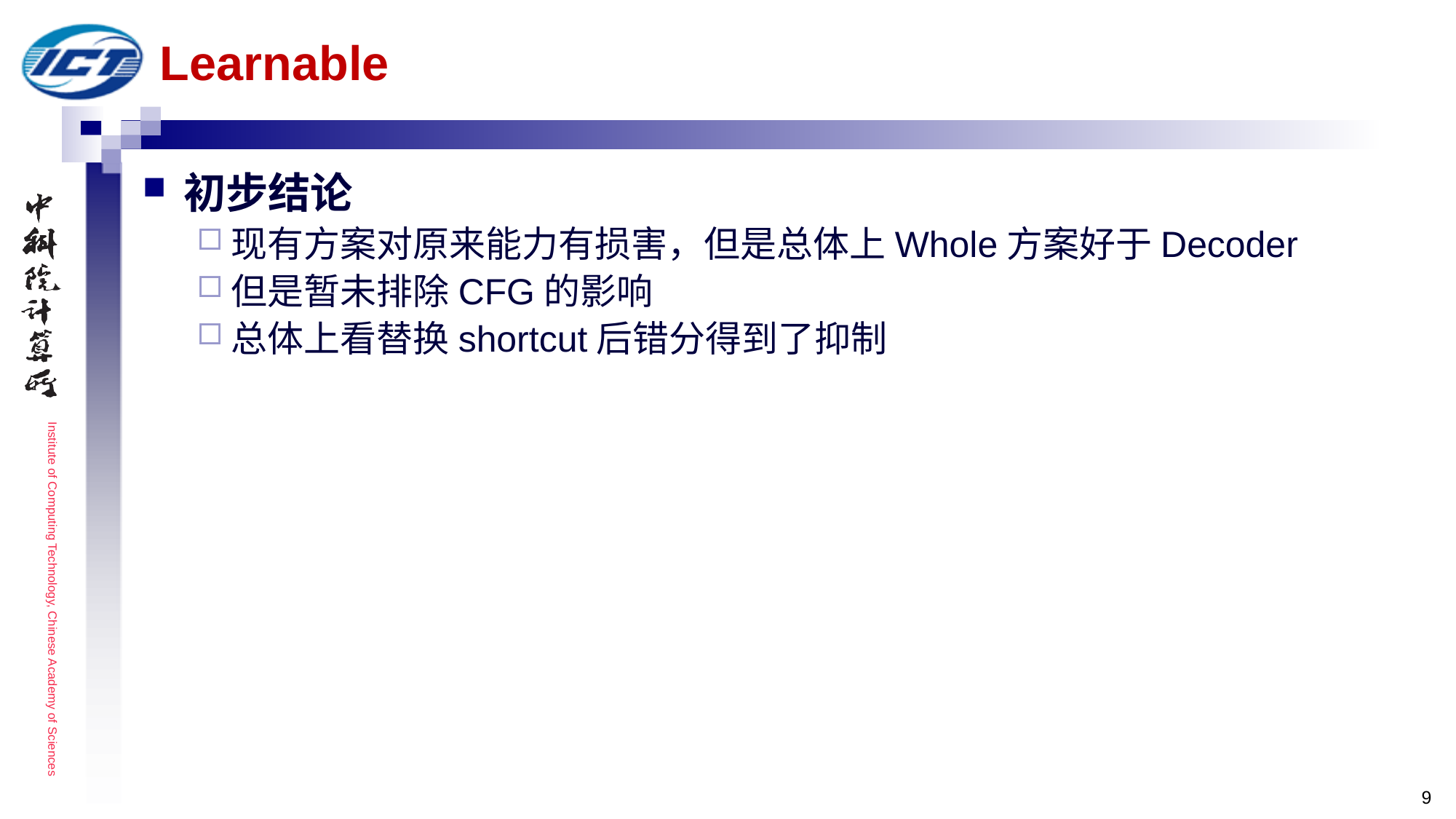

# Learnable
初步结论
现有方案对原来能力有损害，但是总体上Whole方案好于Decoder
但是暂未排除CFG的影响
总体上看替换shortcut后错分得到了抑制

9